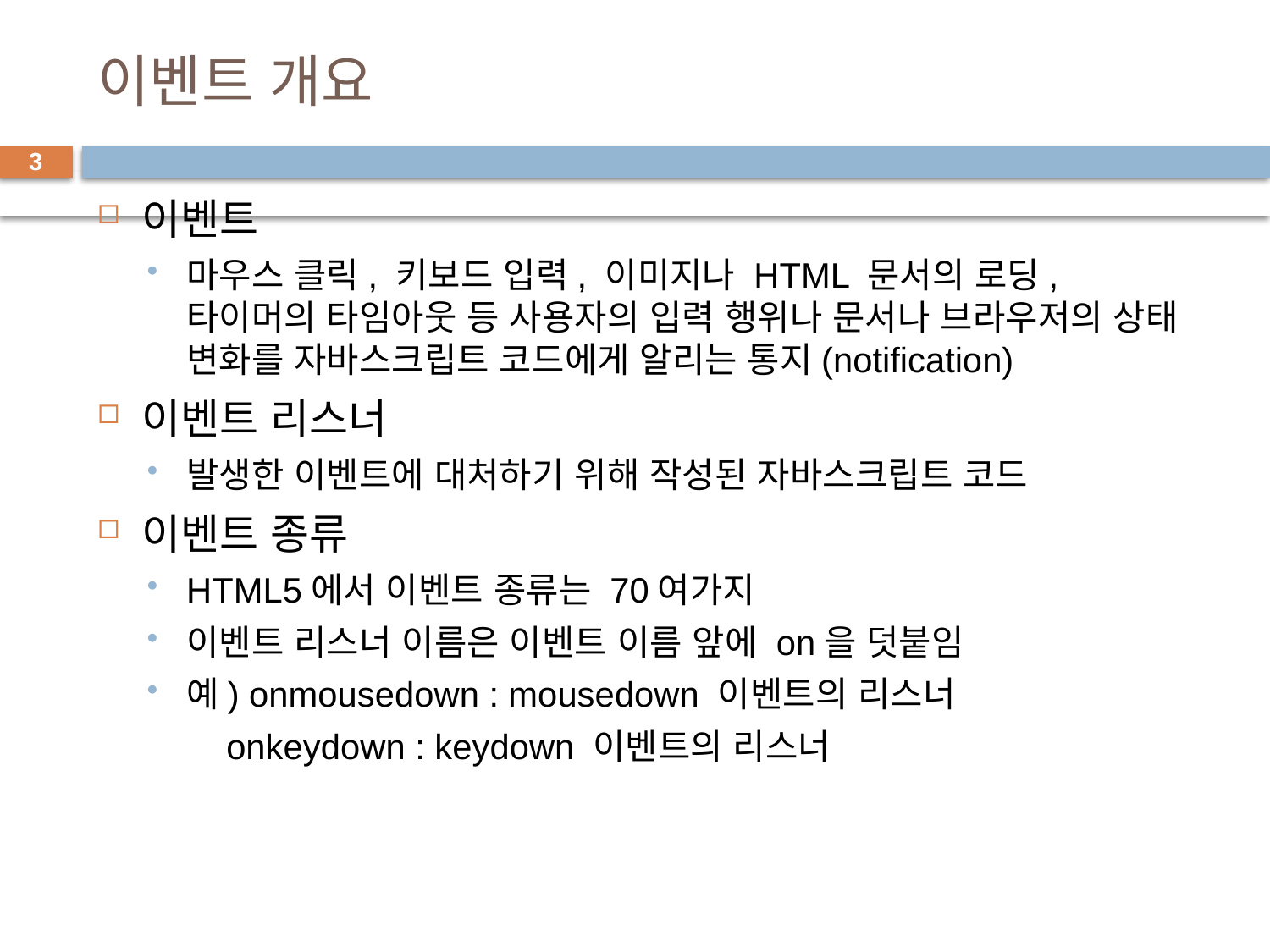

# 이벤트 개요
3
이벤트
마우스 클릭, 키보드 입력, 이미지나 HTML 문서의 로딩, 타이머의 타임아웃 등 사용자의 입력 행위나 문서나 브라우저의 상태 변화를 자바스크립트 코드에게 알리는 통지(notification)
이벤트 리스너
발생한 이벤트에 대처하기 위해 작성된 자바스크립트 코드
이벤트 종류
HTML5에서 이벤트 종류는 70여가지
이벤트 리스너 이름은 이벤트 이름 앞에 on을 덧붙임
예) onmousedown : mousedown 이벤트의 리스너
        onkeydown : keydown 이벤트의 리스너